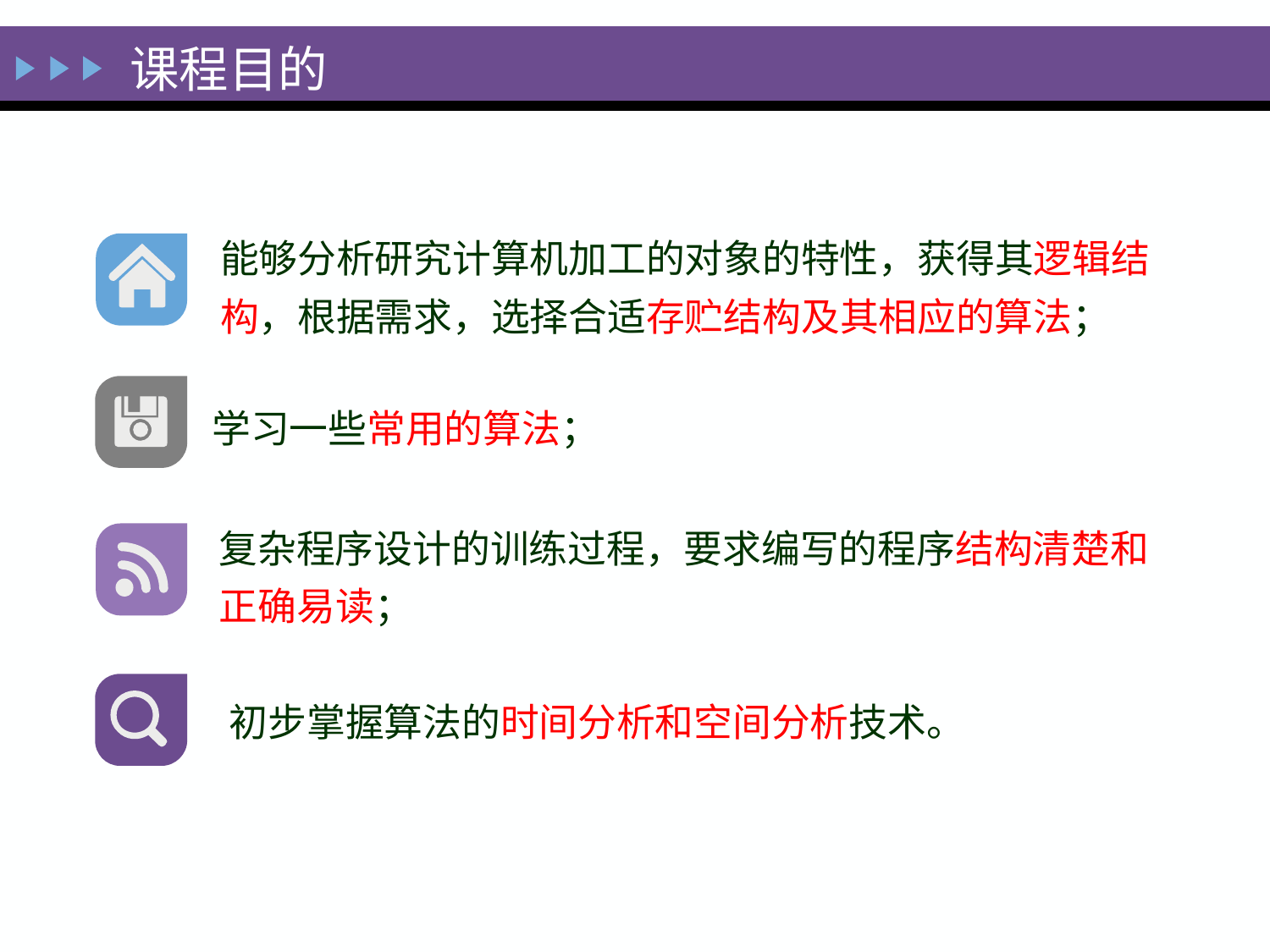

# 课程目的

能够分析研究计算机加工的对象的特性，获得其逻辑结构，根据需求，选择合适存贮结构及其相应的算法；

学习一些常用的算法；
复杂程序设计的训练过程，要求编写的程序结构清楚和正确易读；

初步掌握算法的时间分析和空间分析技术。